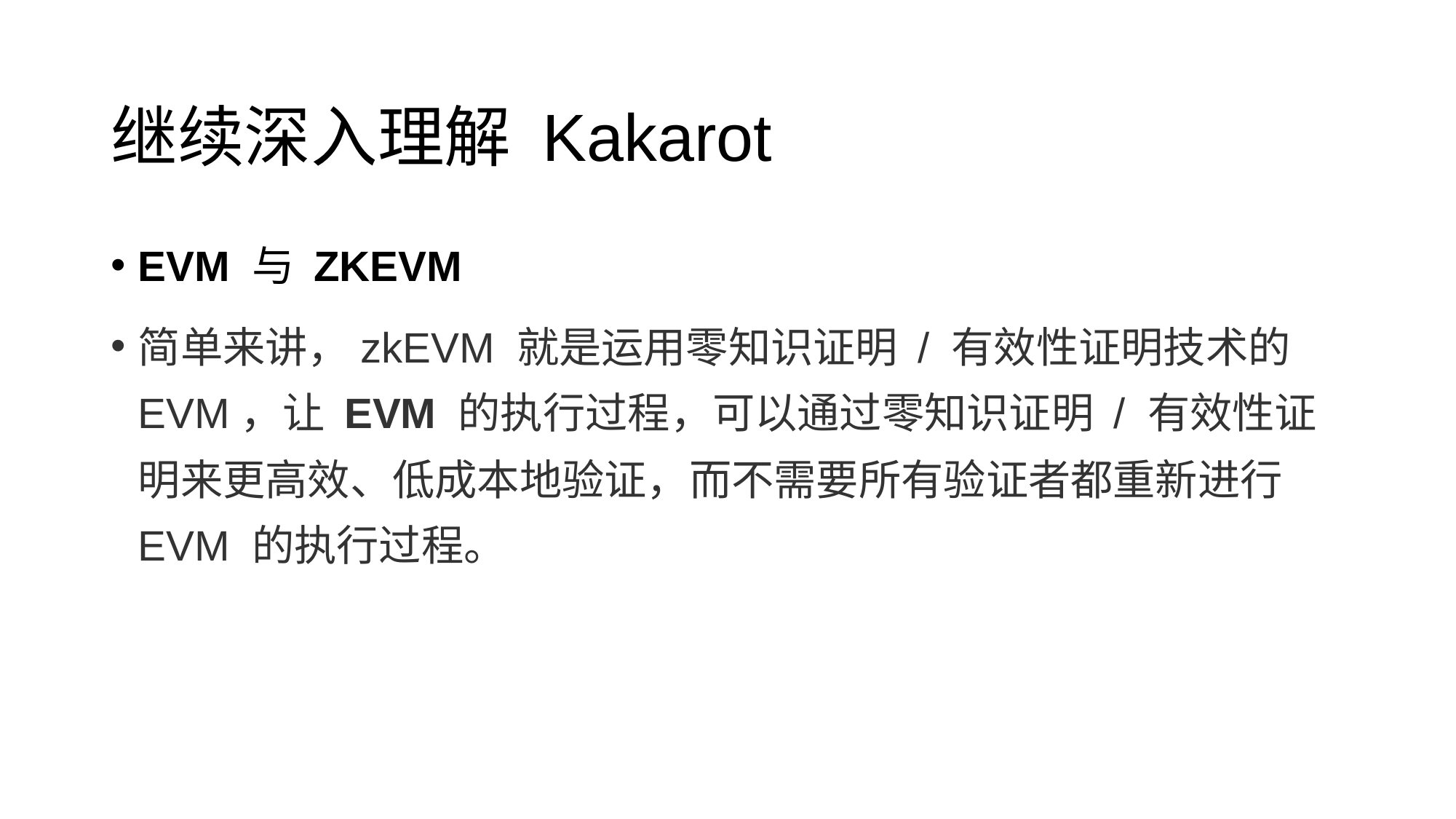

# 继续深入理解 Kakarot
EVM 与 ZKEVM
简单来讲，zkEVM 就是运用零知识证明 / 有效性证明技术的 EVM，让 EVM 的执行过程，可以通过零知识证明 / 有效性证明来更高效、低成本地验证，而不需要所有验证者都重新进行 EVM 的执行过程。